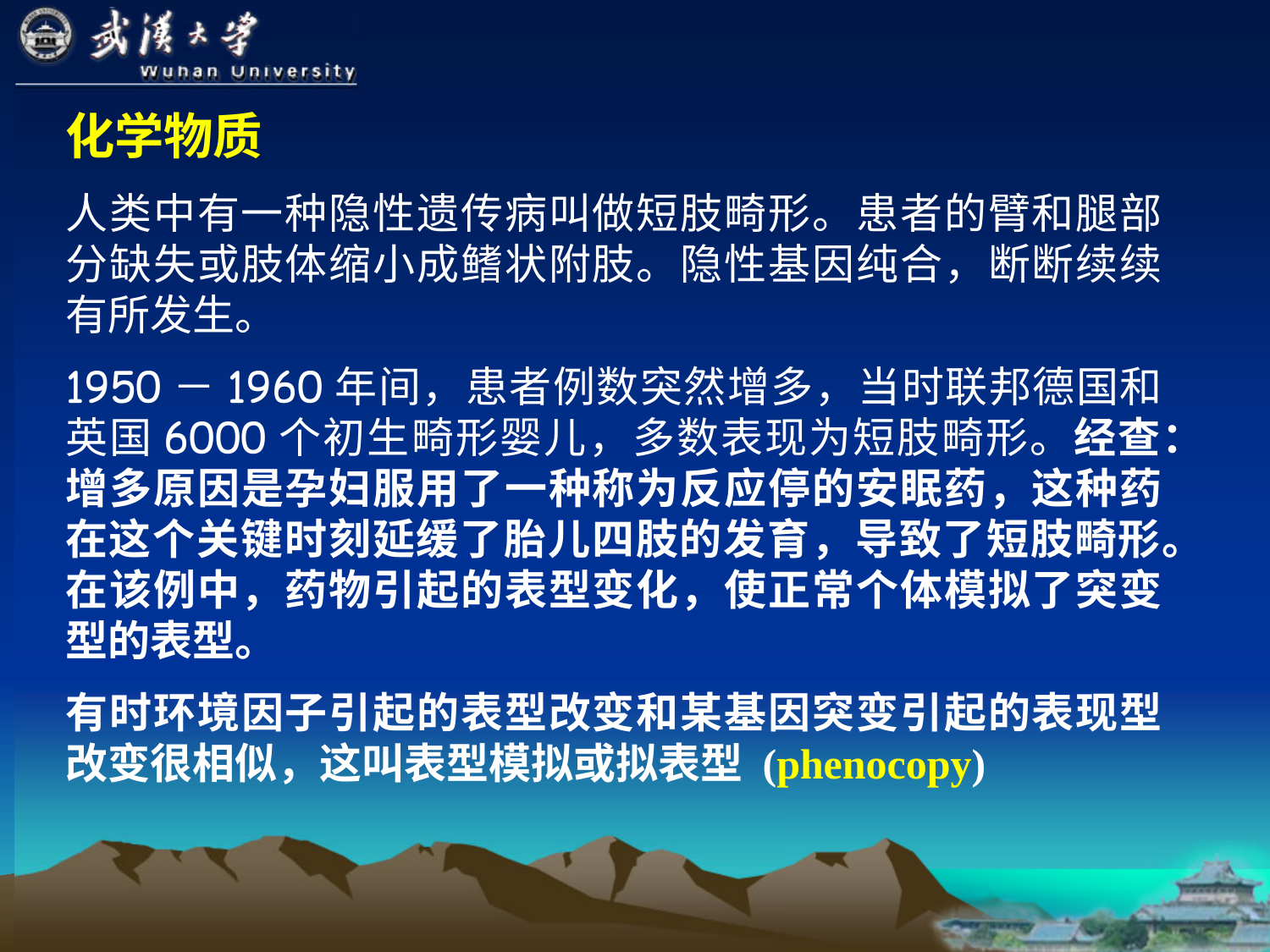

化学物质
人类中有一种隐性遗传病叫做短肢畸形。患者的臂和腿部分缺失或肢体缩小成鳍状附肢。隐性基因纯合，断断续续有所发生。
1950－1960年间，患者例数突然增多，当时联邦德国和英国6000个初生畸形婴儿，多数表现为短肢畸形。经查：增多原因是孕妇服用了一种称为反应停的安眠药，这种药在这个关键时刻延缓了胎儿四肢的发育，导致了短肢畸形。在该例中，药物引起的表型变化，使正常个体模拟了突变型的表型。
有时环境因子引起的表型改变和某基因突变引起的表现型改变很相似，这叫表型模拟或拟表型 (phenocopy)